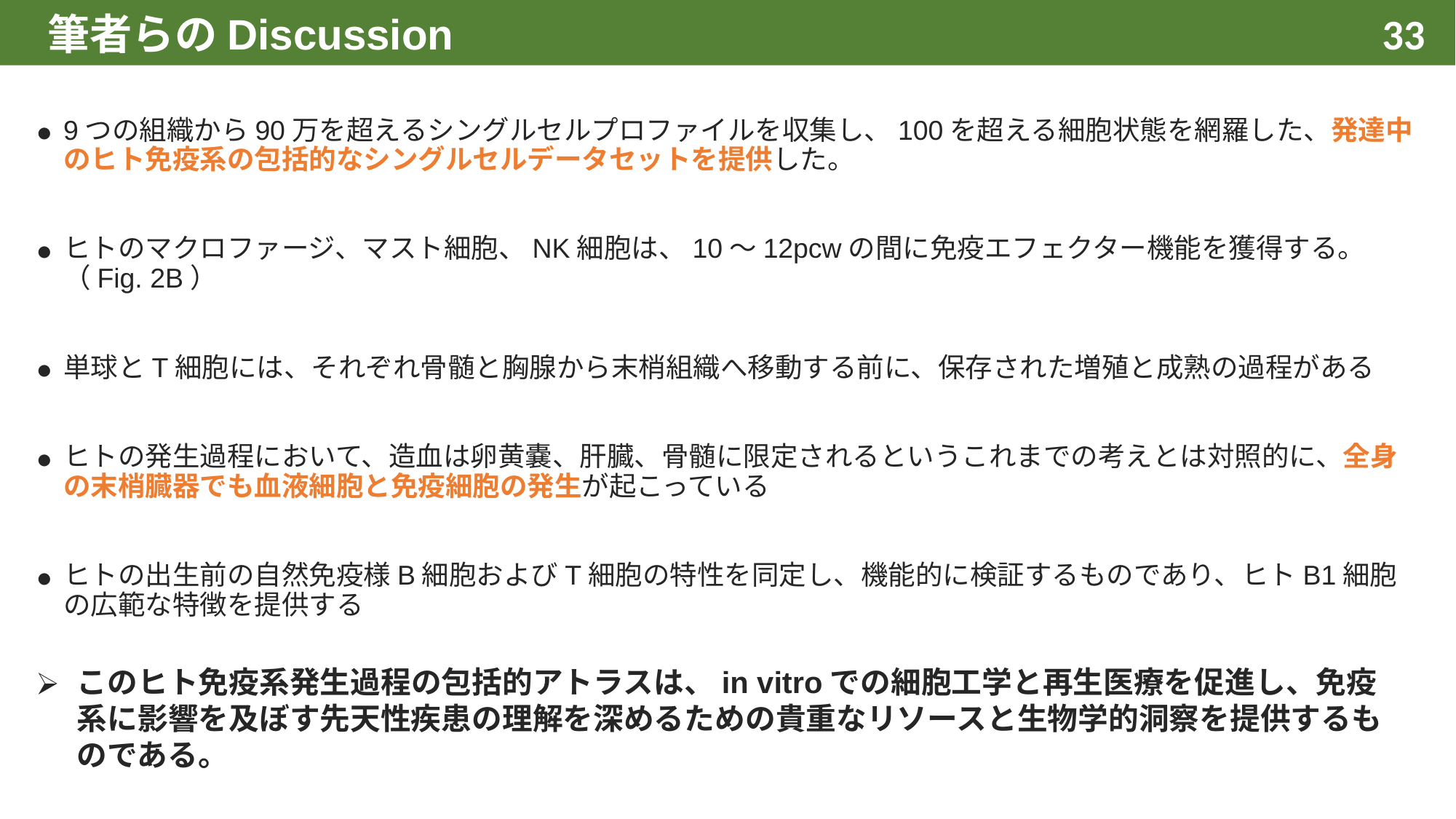

# 筆者らのDiscussion
33
9つの組織から90万を超えるシングルセルプロファイルを収集し、100を超える細胞状態を網羅した、発達中のヒト免疫系の包括的なシングルセルデータセットを提供した。

ヒトのマクロファージ、マスト細胞、NK細胞は、10〜12pcwの間に免疫エフェクター機能を獲得する。（Fig. 2B）

単球とT細胞には、それぞれ骨髄と胸腺から末梢組織へ移動する前に、保存された増殖と成熟の過程がある

ヒトの発生過程において、造血は卵黄嚢、肝臓、骨髄に限定されるというこれまでの考えとは対照的に、全身の末梢臓器でも血液細胞と免疫細胞の発生が起こっている

ヒトの出生前の自然免疫様B細胞およびT細胞の特性を同定し、機能的に検証するものであり、ヒトB1細胞の広範な特徴を提供する
このヒト免疫系発生過程の包括的アトラスは、in vitroでの細胞工学と再生医療を促進し、免疫系に影響を及ぼす先天性疾患の理解を深めるための貴重なリソースと生物学的洞察を提供するものである。